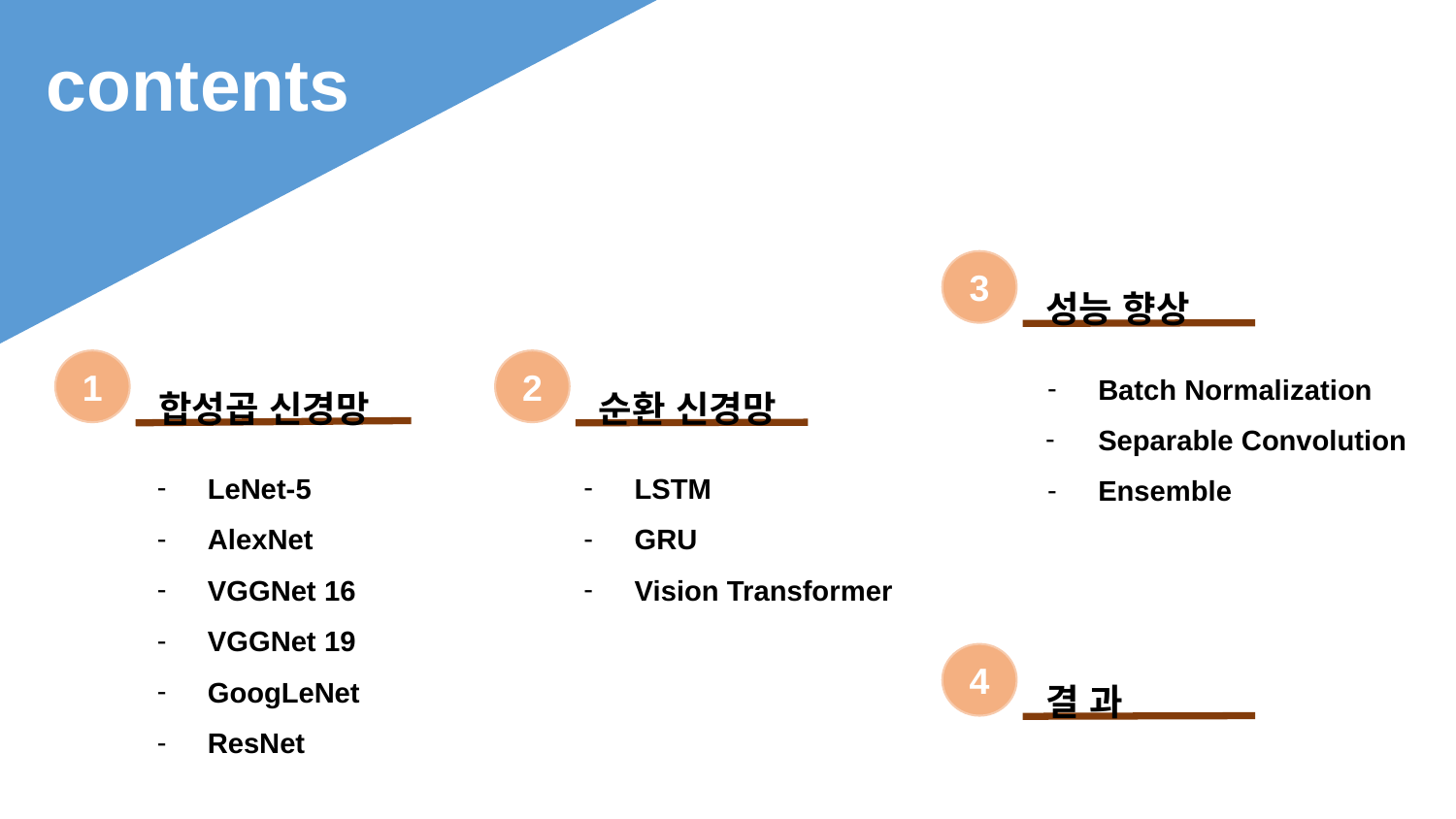

contents

3
성능 향상
Batch Normalization
Separable Convolution
Ensemble
1
합성곱 신경망
2
순환 신경망
LeNet-5
AlexNet
VGGNet 16
VGGNet 19
GoogLeNet
ResNet

LSTM
GRU
Vision Transformer
4
결 과